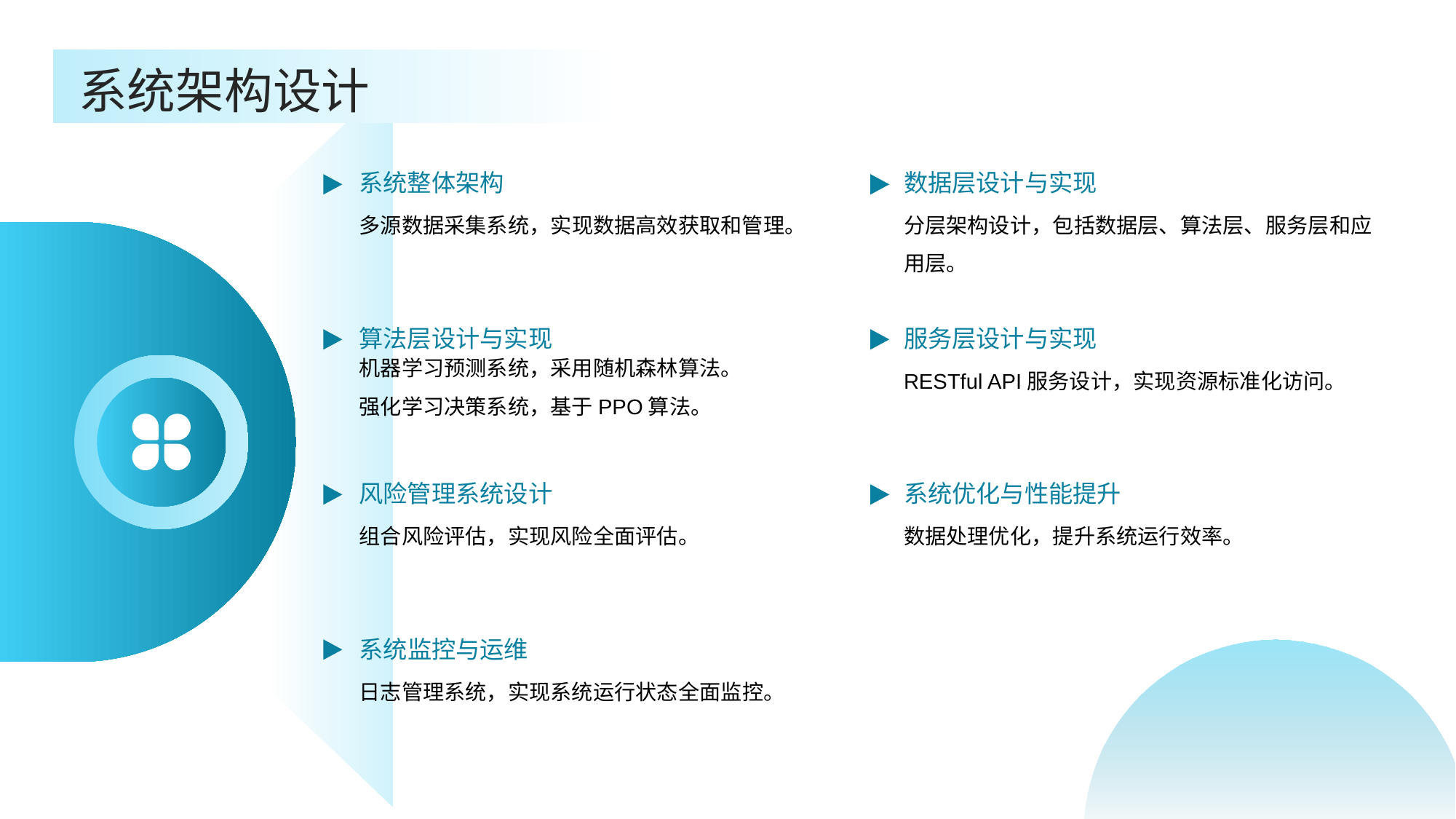

系统架构设计
系统整体架构
数据层设计与实现

多源数据采集系统，实现数据高效获取和管理。
分层架构设计，包括数据层、算法层、服务层和应用层。

算法层设计与实现
服务层设计与实现

机器学习预测系统，采用随机森林算法。
强化学习决策系统，基于PPO算法。
RESTful API服务设计，实现资源标准化访问。

风险管理系统设计
系统优化与性能提升

组合风险评估，实现风险全面评估。
数据处理优化，提升系统运行效率。
系统监控与运维

日志管理系统，实现系统运行状态全面监控。